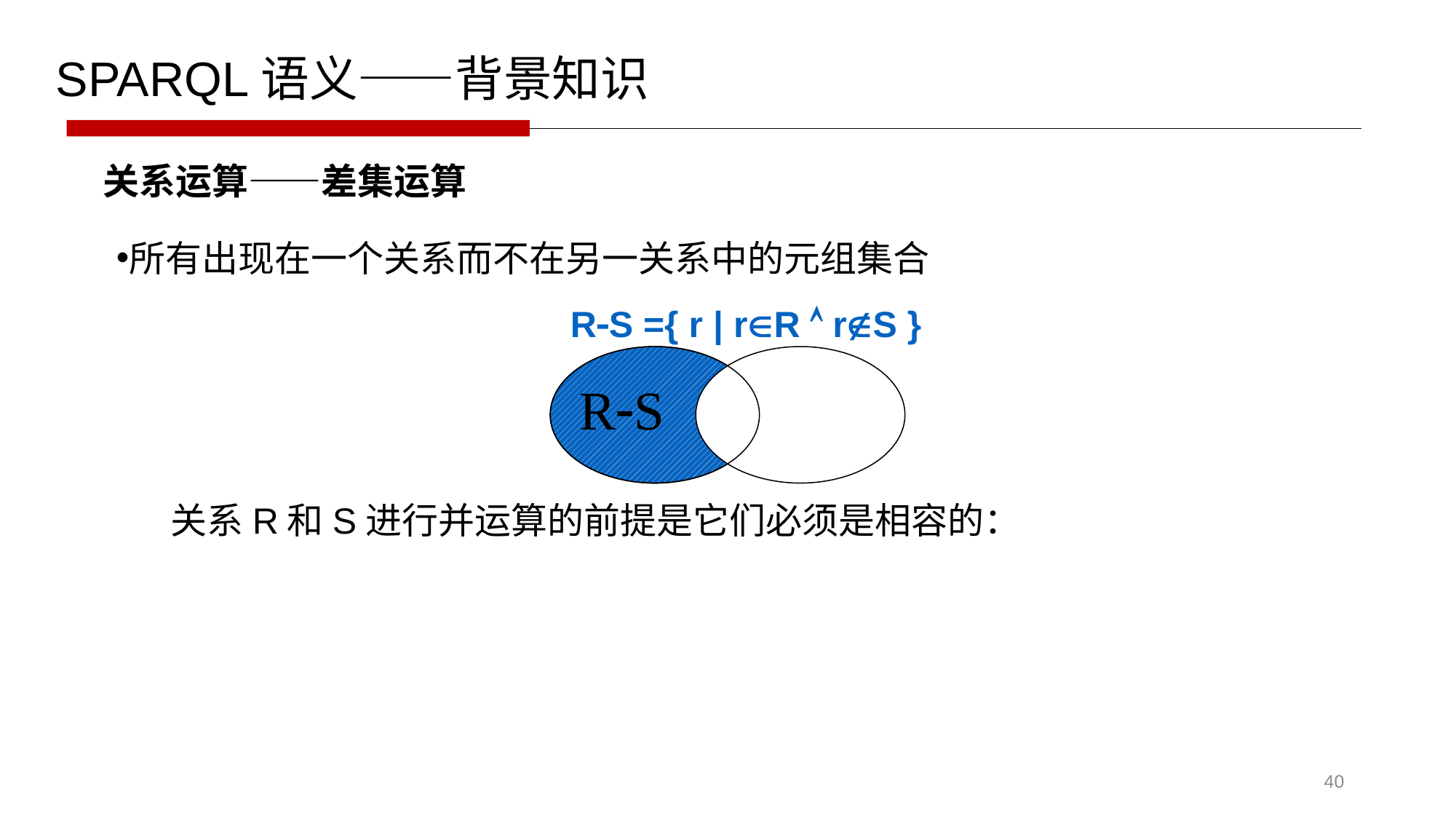

SPARQL语义——背景知识

关系运算——差集运算
所有出现在一个关系而不在另一关系中的元组集合
R−S ={ r | r∈R ∧ r∉S }

关系R和S进行并运算的前提是它们必须是相容的：

R−S
40